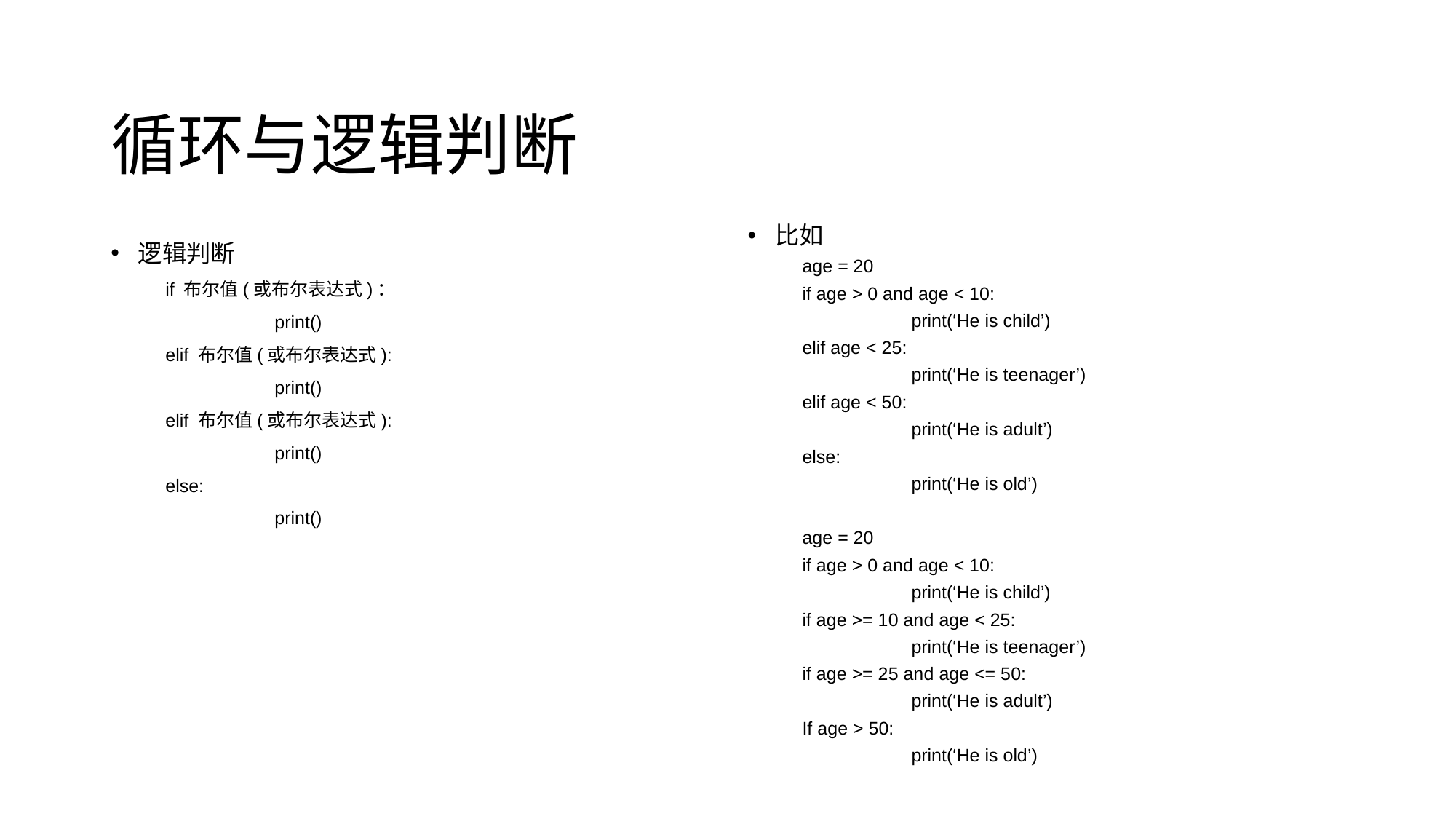

# 循环与逻辑判断
逻辑判断
if 布尔值(或布尔表达式)：
	print()
elif 布尔值(或布尔表达式):
	print()
elif 布尔值(或布尔表达式):
	print()
else:
	print()

比如
age = 20
if age > 0 and age < 10:
	print(‘He is child’)
elif age < 25:
	print(‘He is teenager’)
elif age < 50:
	print(‘He is adult’)
else:
	print(‘He is old’)

age = 20
if age > 0 and age < 10:
	print(‘He is child’)
if age >= 10 and age < 25:
	print(‘He is teenager’)
if age >= 25 and age <= 50:
	print(‘He is adult’)
If age > 50:
	print(‘He is old’)